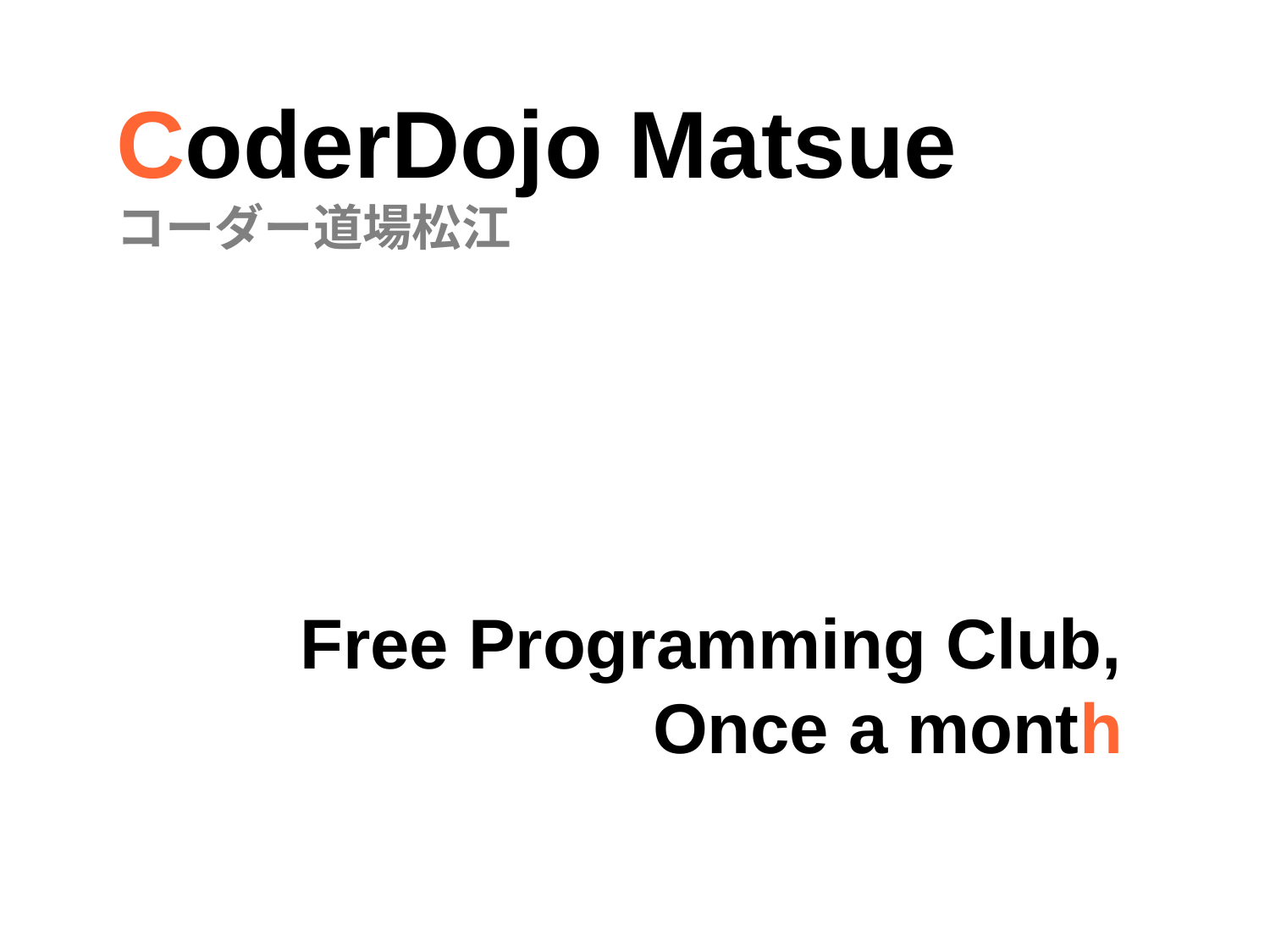

CoderDojo Matsue
コーダー道場松江

Free Programming Club,
Once a month